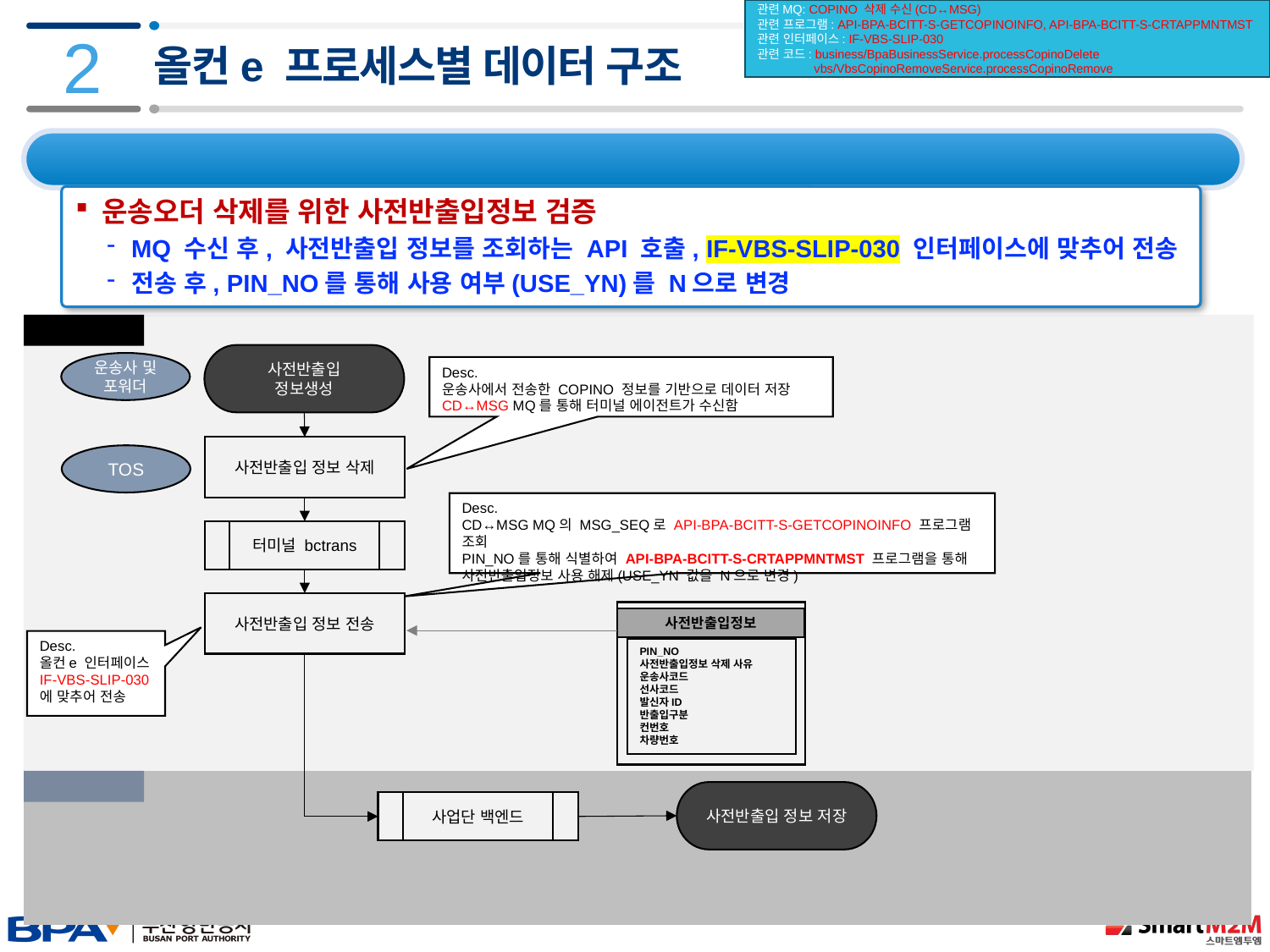

관련MQ: COPINO 삭제 수신(CD↔MSG)
관련 프로그램: API-BPA-BCITT-S-GETCOPINOINFO, API-BPA-BCITT-S-CRTAPPMNTMST
관련 인터페이스: IF-VBS-SLIP-030
관련 코드: business/BpaBusinessService.processCopinoDelete
  vbs/VbsCopinoRemoveService.processCopinoRemove
2
올컨e 프로세스별 데이터 구조
2.3 데이터 구조 및 프로세스 – 1-2) 사전반출입정보 삭제 결과
운송오더 삭제를 위한 사전반출입정보 검증
MQ 수신 후, 사전반출입 정보를 조회하는 API 호출, IF-VBS-SLIP-030 인터페이스에 맞추어 전송
전송 후, PIN_NO를 통해 사용 여부(USE_YN)를 N으로 변경

터미널 IDC
사전반출입
정보생성
운송사 및 포워더
Desc.
운송사에서 전송한 COPINO 정보를 기반으로 데이터 저장
CD↔MSG MQ를 통해 터미널 에이전트가 수신함
사전반출입 정보 삭제
TOS
Desc.
CD↔MSG MQ의 MSG_SEQ로 API-BPA-BCITT-S-GETCOPINOINFO 프로그램 조회
PIN_NO를 통해 식별하여 API-BPA-BCITT-S-CRTAPPMNTMST 프로그램을 통해 사전반출입정보 사용 해제(USE_YN 값을 N으로 변경)
터미널 bctrans
사전반출입 정보 전송

사전반출입정보
PIN_NO
사전반출입정보 삭제 사유
운송사코드
선사코드
발신자ID
반출입구분
컨번호
차량번호
Desc.
올컨e 인터페이스 IF-VBS-SLIP-030
에 맞추어 전송
사업단 IDC

사전반출입 정보 저장
사업단 백엔드